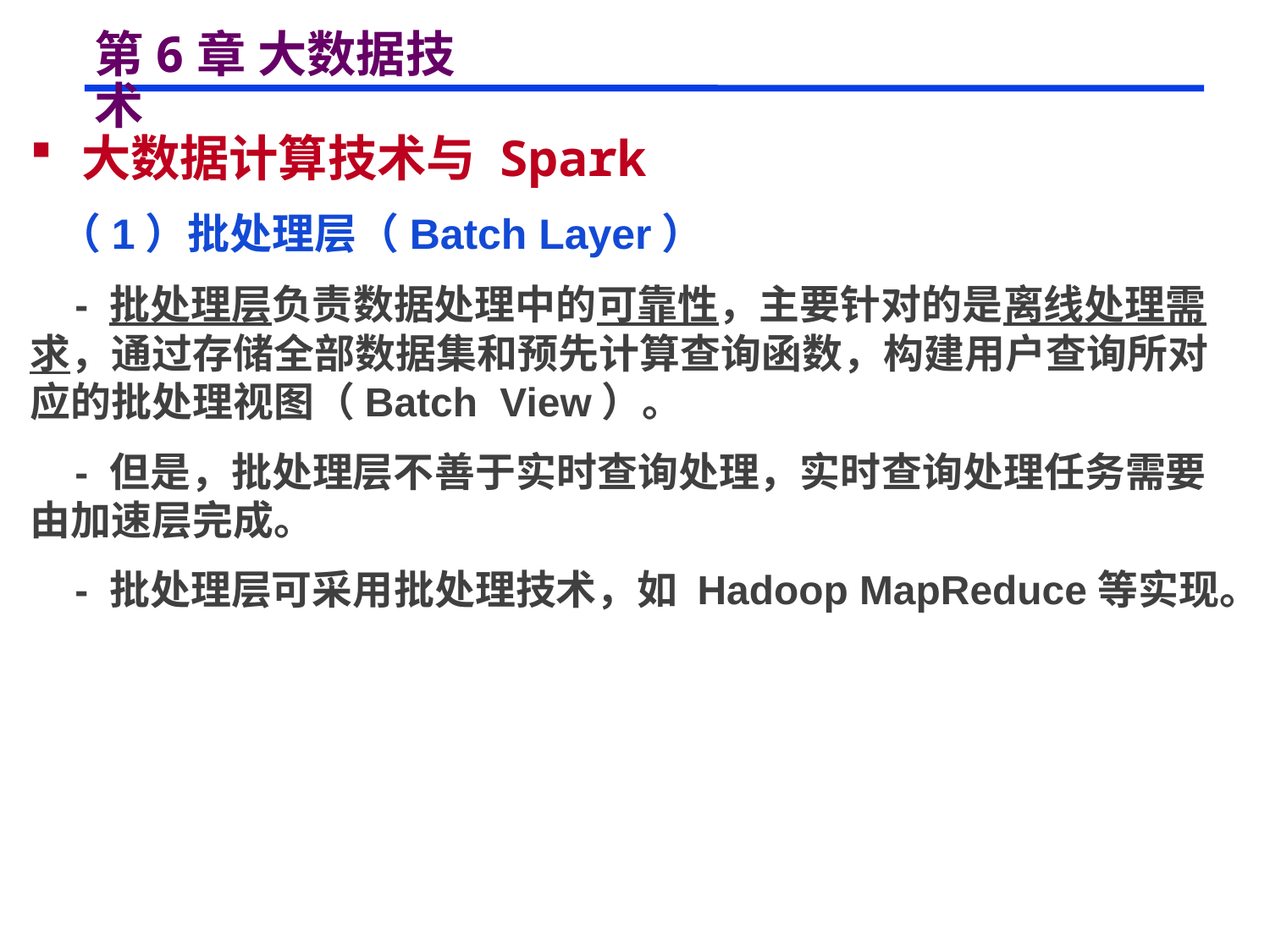

# 第6章 大数据技术
 大数据计算技术与 Spark
  （1）批处理层（Batch Layer）
    - 批处理层负责数据处理中的可靠性，主要针对的是离线处理需求，通过存储全部数据集和预先计算查询函数，构建用户查询所对应的批处理视图（Batch  View）。
    - 但是，批处理层不善于实时查询处理，实时查询处理任务需要由加速层完成。
    - 批处理层可采用批处理技术，如 Hadoop MapReduce等实现。